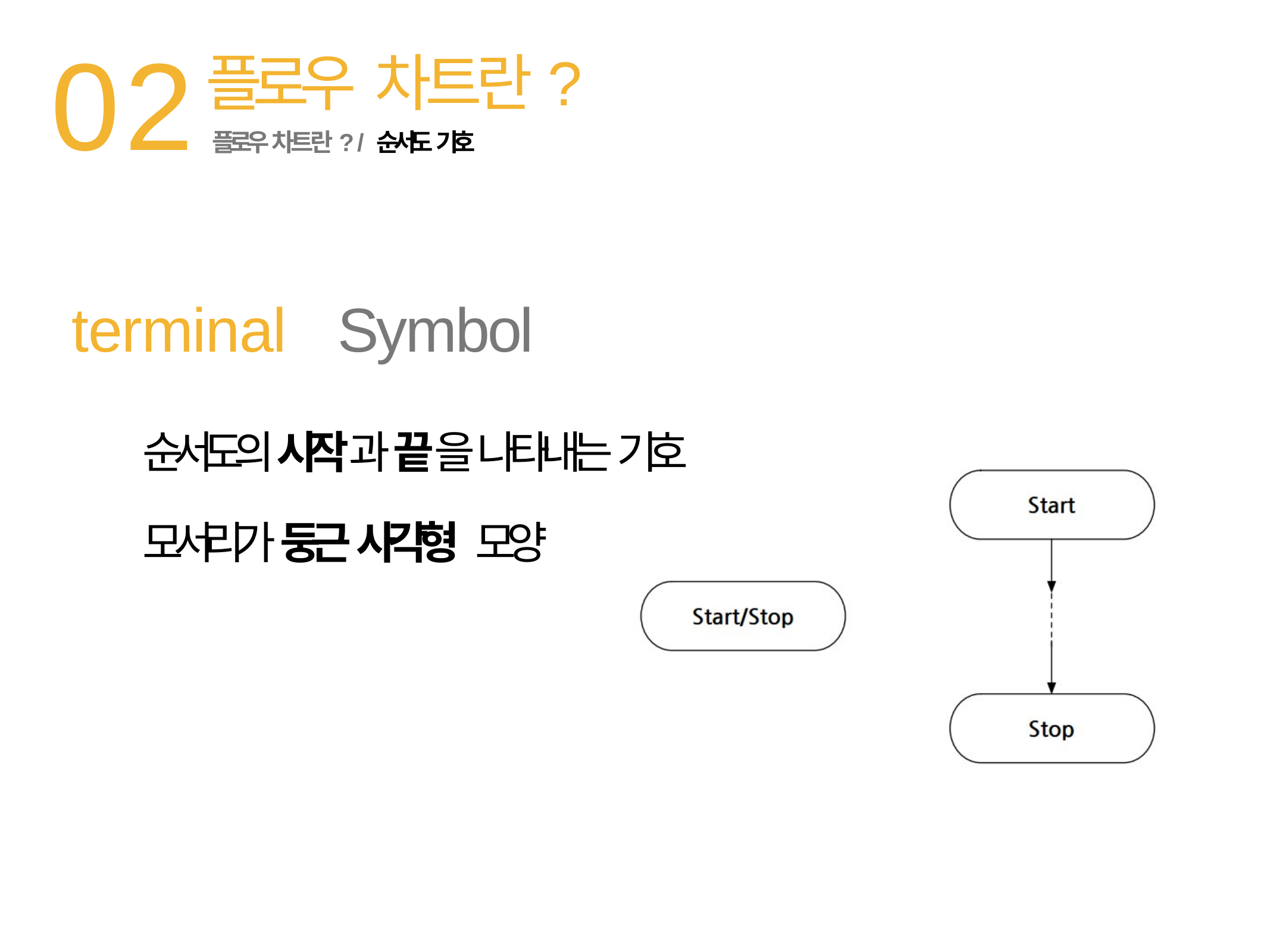

02
# 플로우 차트란?
플로우  차트란? / 순서도  기호
terminal	Symbol
순서도의 시작과 끝을 나타내는 기호  모서리가  둥근  사각형  모양